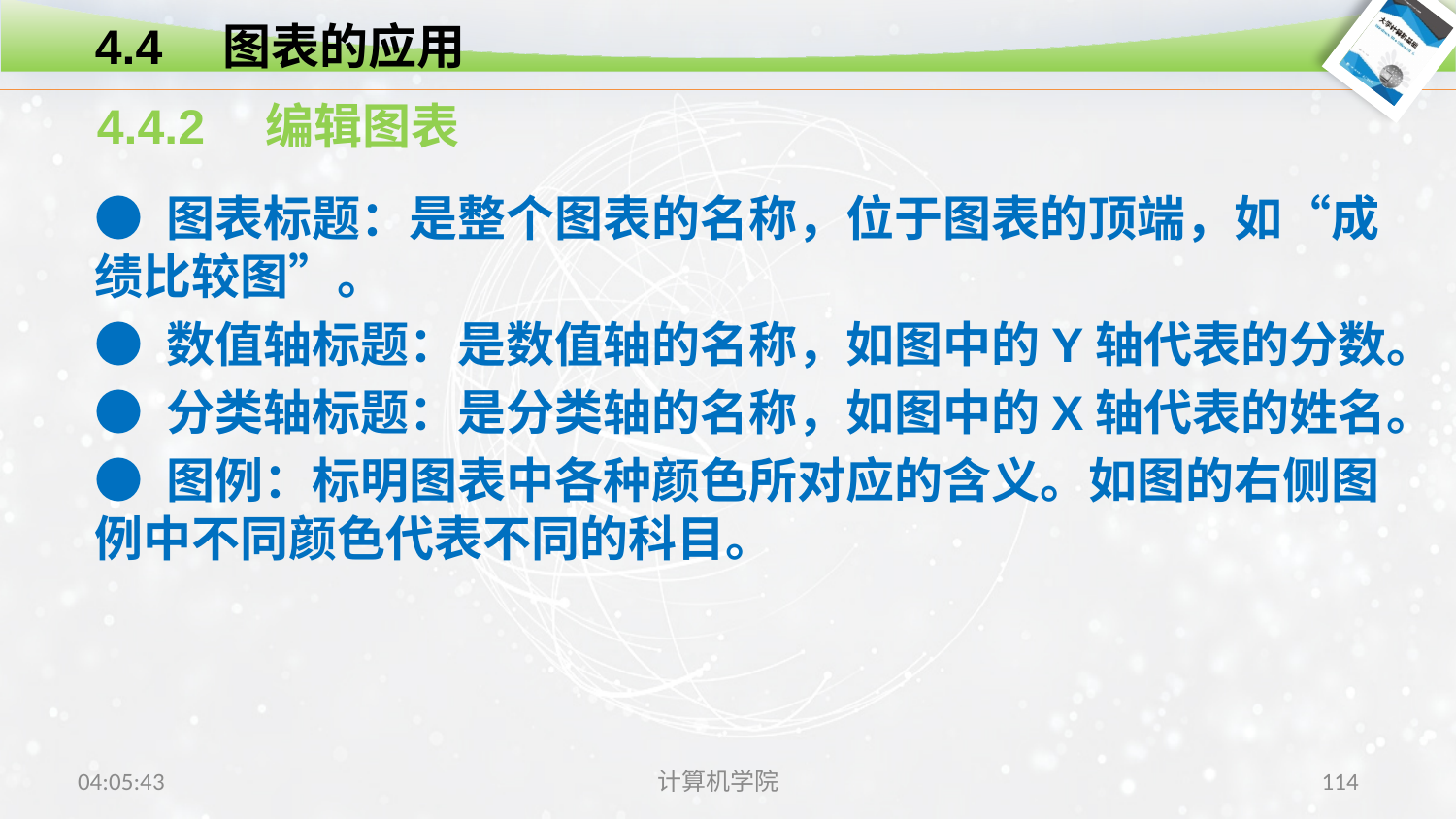

4.4　图表的应用
4.4.2　编辑图表

● 图表标题：是整个图表的名称，位于图表的顶端，如“成绩比较图”。
● 数值轴标题：是数值轴的名称，如图中的Y轴代表的分数。
● 分类轴标题：是分类轴的名称，如图中的X轴代表的姓名。
● 图例：标明图表中各种颜色所对应的含义。如图的右侧图例中不同颜色代表不同的科目。